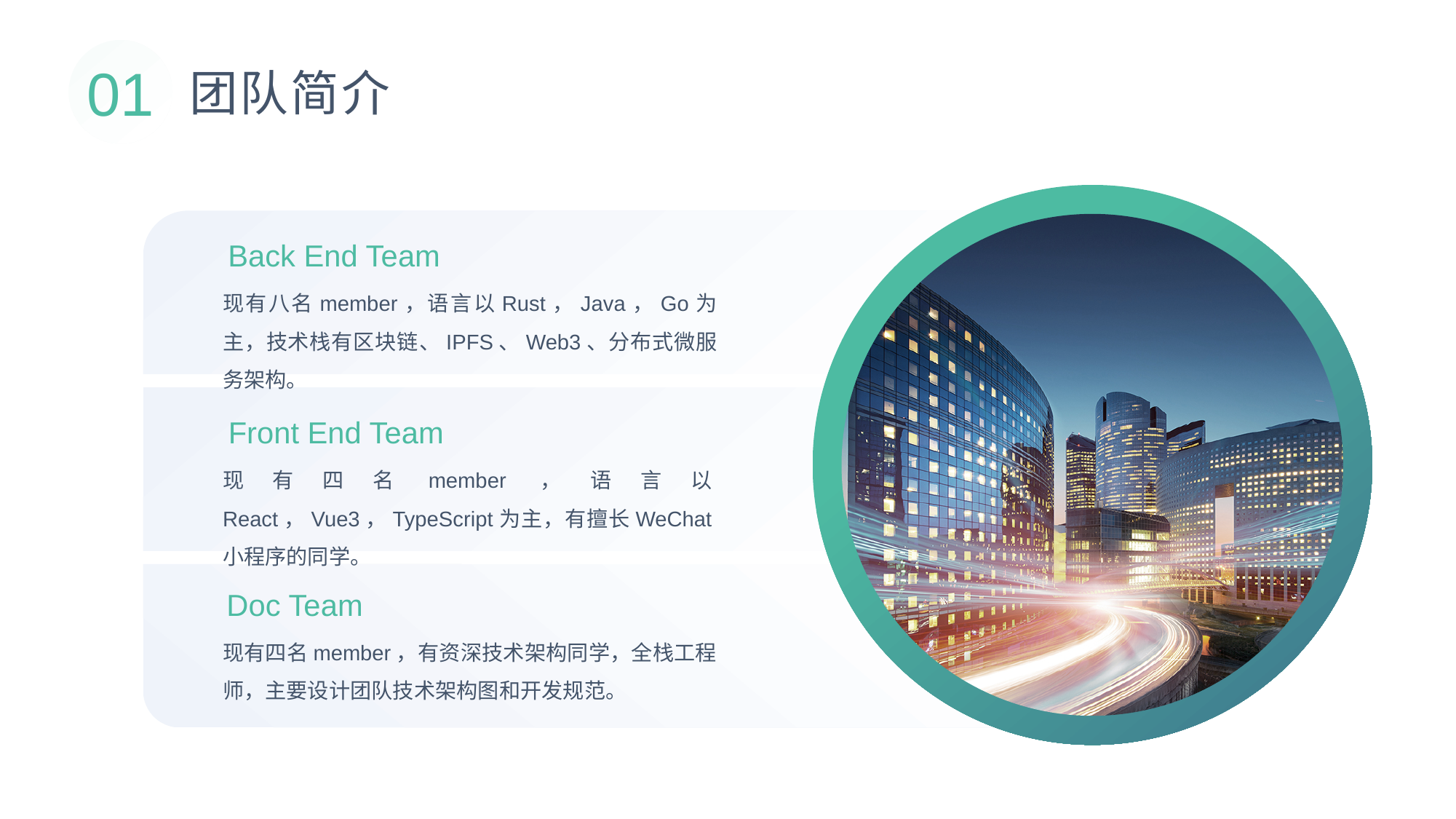

01
团队简介

Back End Team
现有八名member，语言以Rust，Java，Go为主，技术栈有区块链、IPFS、Web3、分布式微服务架构。

Front End Team
现有四名member，语言以React，Vue3，TypeScript为主，有擅长WeChat小程序的同学。

Doc Team
现有四名member，有资深技术架构同学，全栈工程师，主要设计团队技术架构图和开发规范。